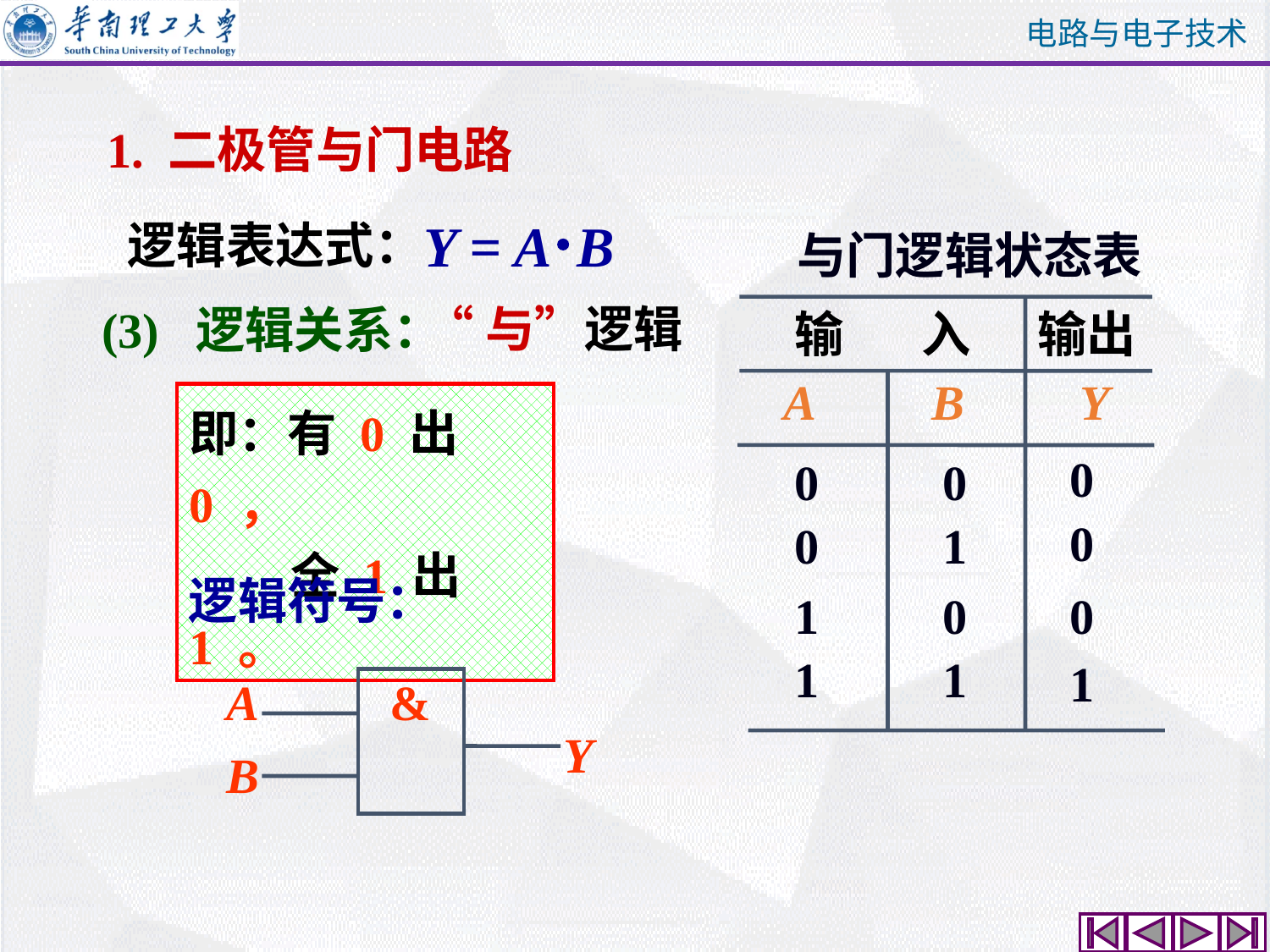

1. 二极管与门电路
Y = A  B

逻辑表达式：
  与门逻辑状态表

输       入

输出
A
B
Y

0
0
0
0
0
1
1
0
0
1
1
1
“与”逻辑
(3)  逻辑关系：
即：有 0 出 0 ，
        全 1 出 1 。
逻辑符号：
A
&

Y
B